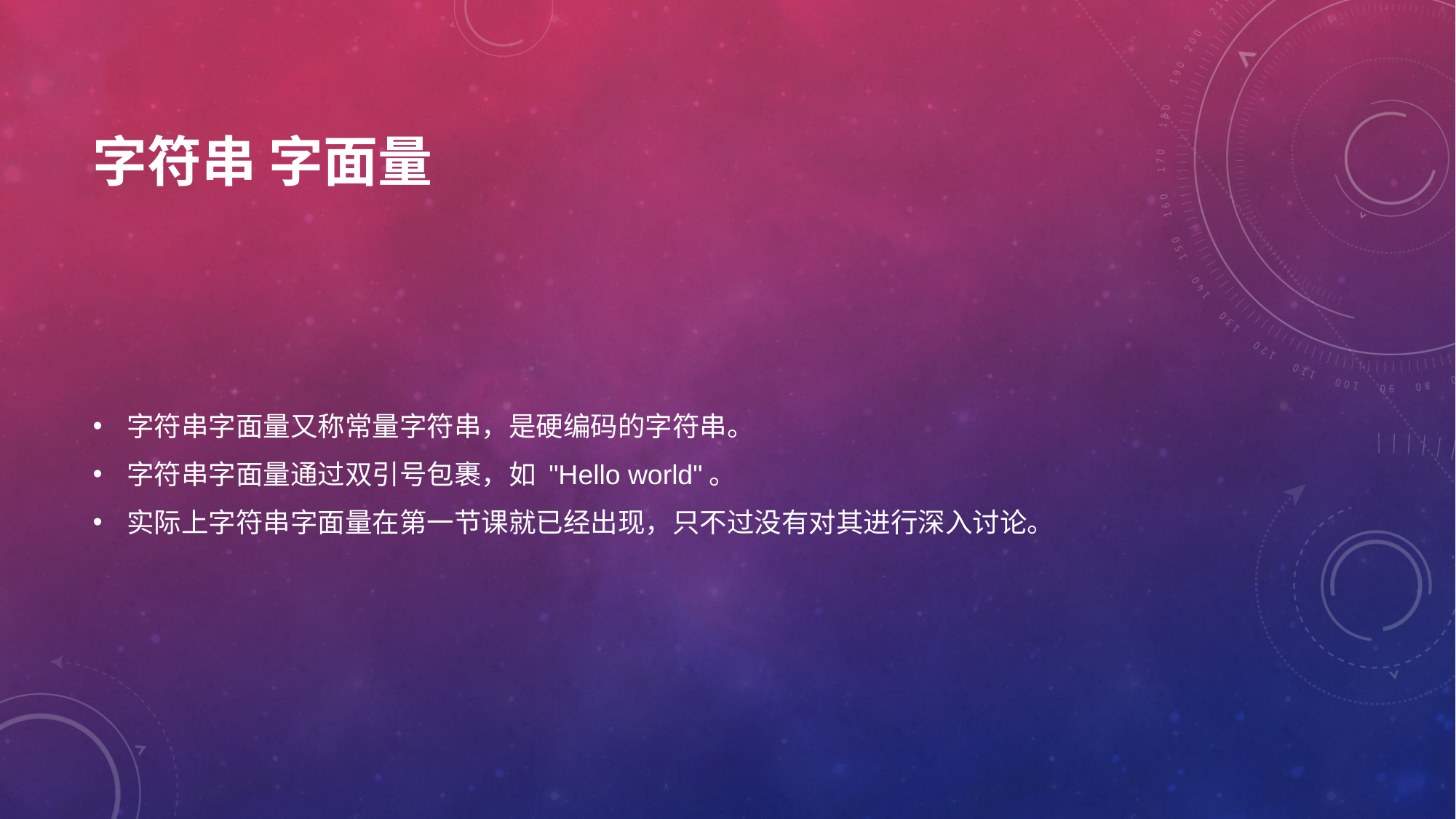

# 字符串 字面量
字符串字面量又称常量字符串，是硬编码的字符串。
字符串字面量通过双引号包裹，如 "Hello world"。
实际上字符串字面量在第一节课就已经出现，只不过没有对其进行深入讨论。